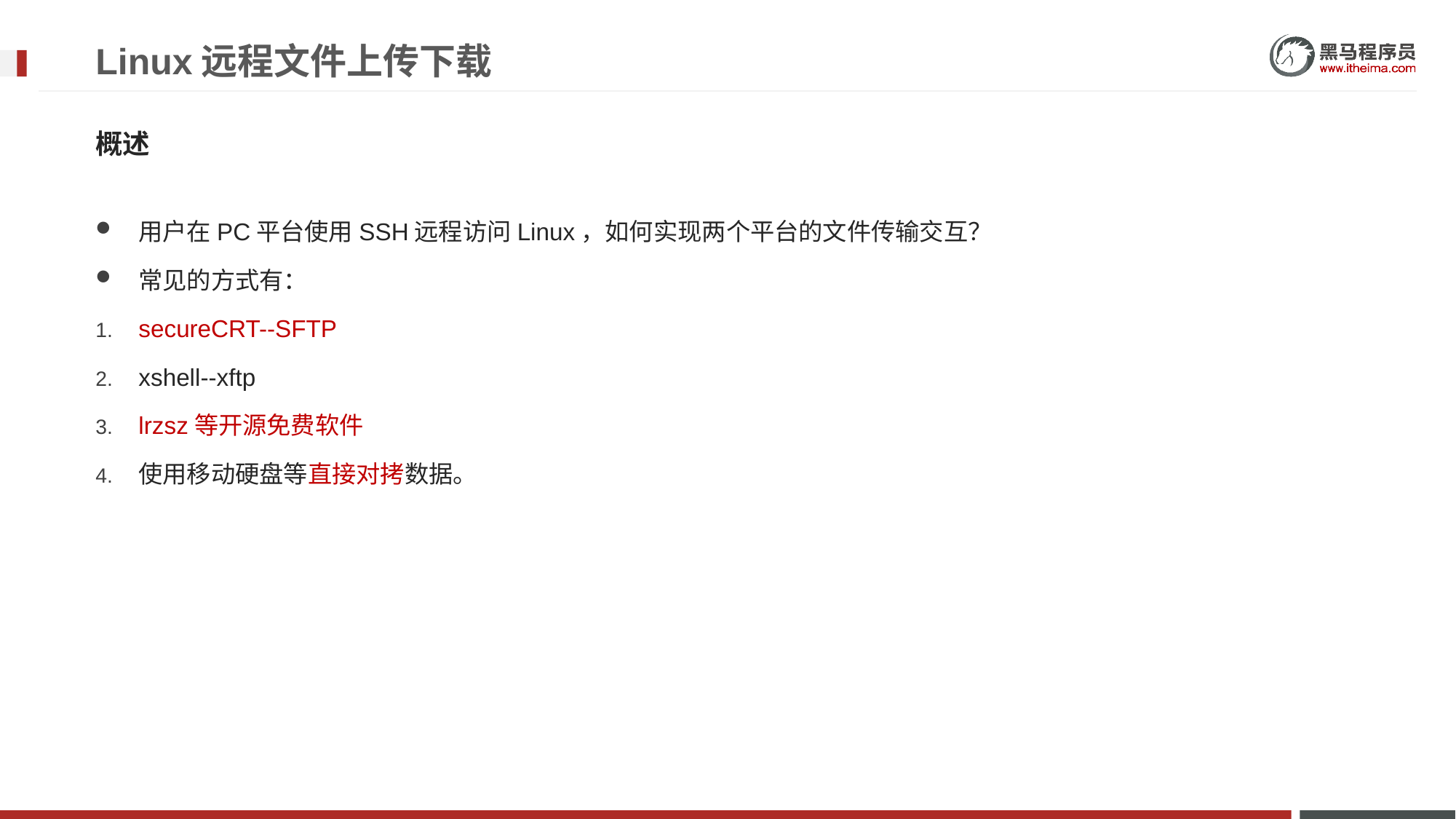

# Linux远程文件上传下载
概述
用户在PC平台使用SSH远程访问Linux，如何实现两个平台的文件传输交互？
常见的方式有：
secureCRT--SFTP
xshell--xftp
lrzsz等开源免费软件
使用移动硬盘等直接对拷数据。